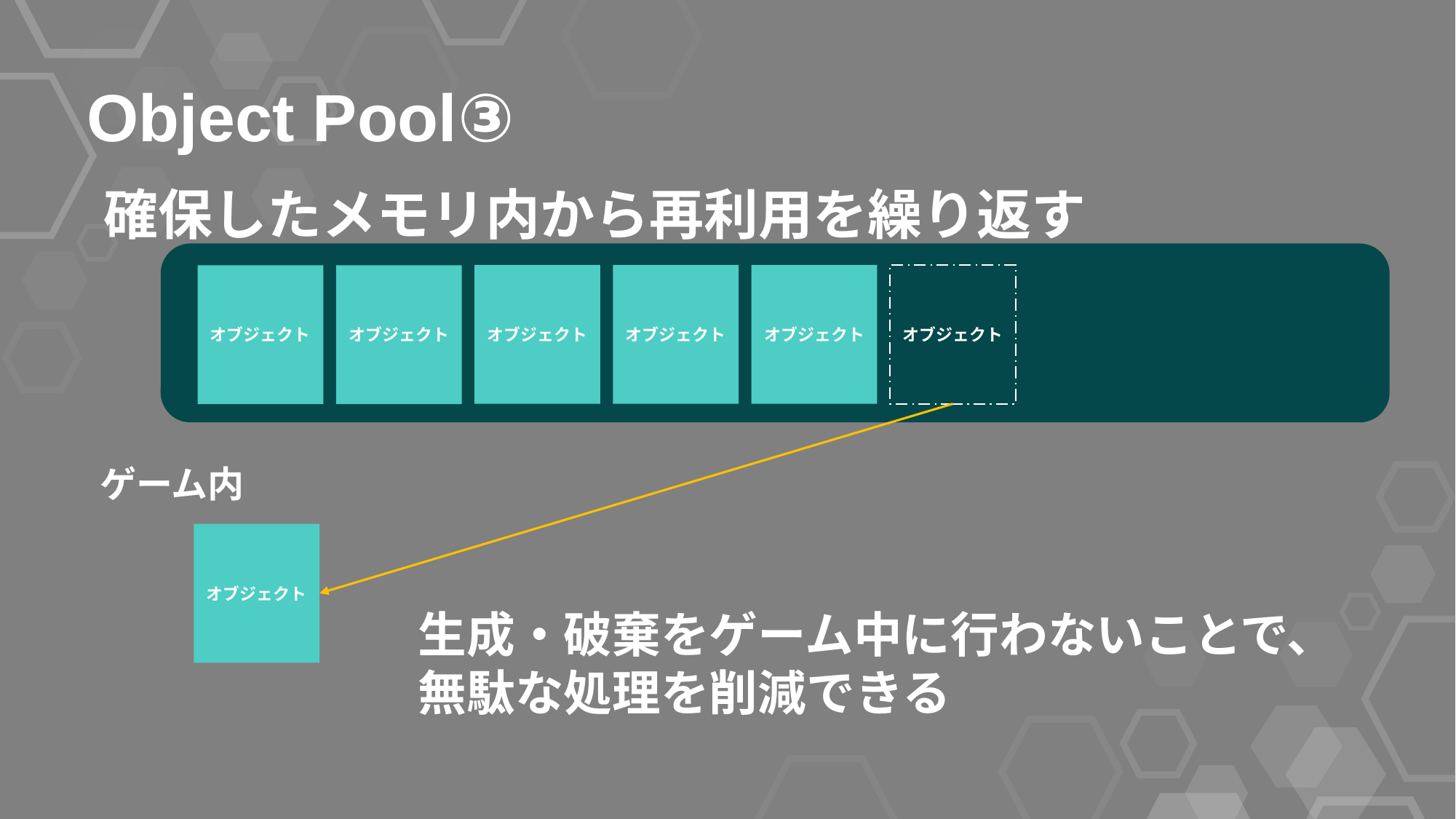

Object Pool③
確保したメモリ内から再利用を繰り返す

オブジェクト
オブジェクト
オブジェクト
オブジェクト
オブジェクト
オブジェクト
ゲーム内
オブジェクト
生成・破棄をゲーム中に行わないことで、
無駄な処理を削減できる